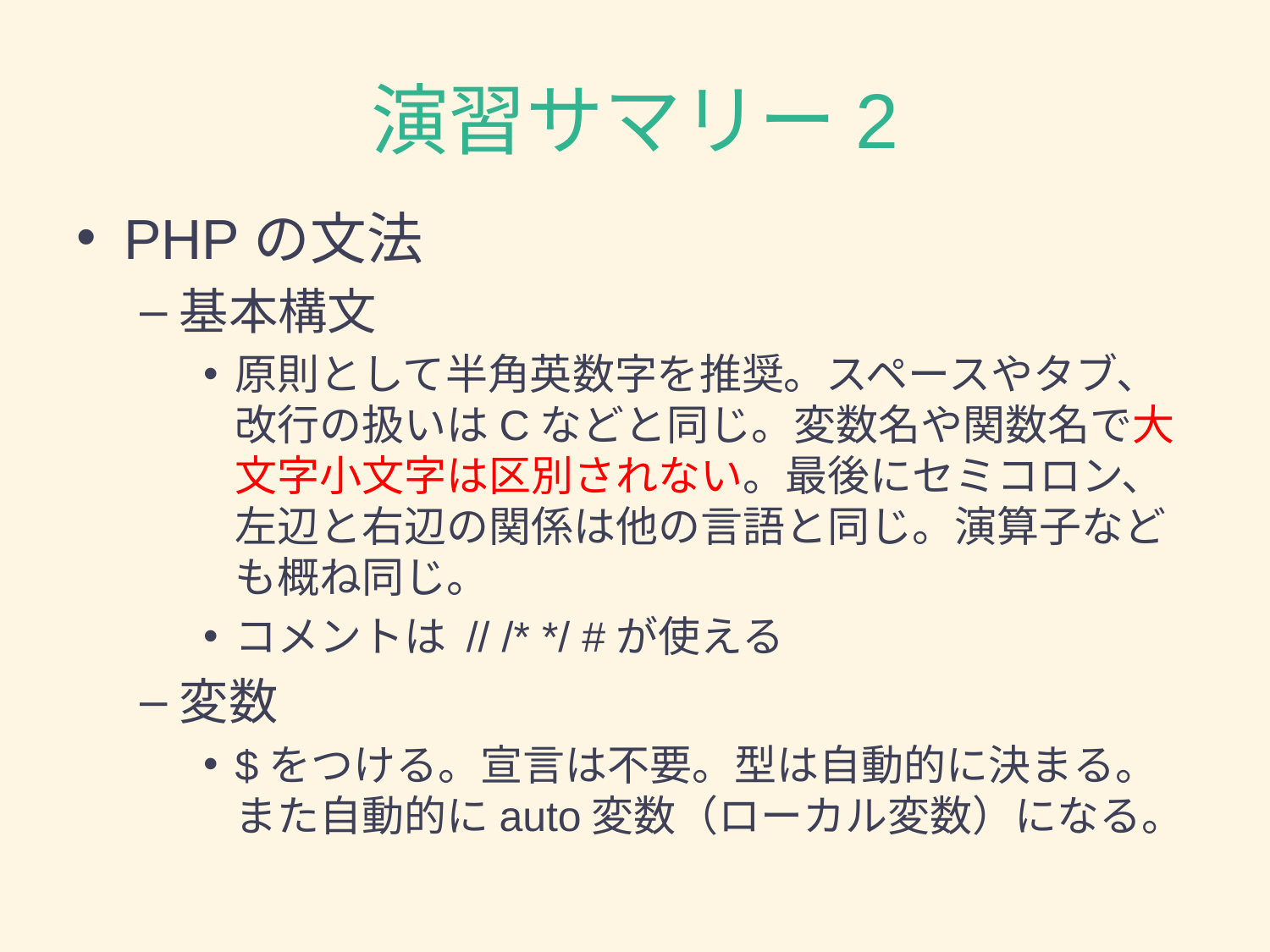

# 演習サマリー2
PHPの文法
基本構文
原則として半角英数字を推奨。スペースやタブ、改行の扱いはCなどと同じ。変数名や関数名で大文字小文字は区別されない。最後にセミコロン、左辺と右辺の関係は他の言語と同じ。演算子なども概ね同じ。
コメントは // /* */ #が使える
変数
$をつける。宣言は不要。型は自動的に決まる。また自動的にauto変数（ローカル変数）になる。